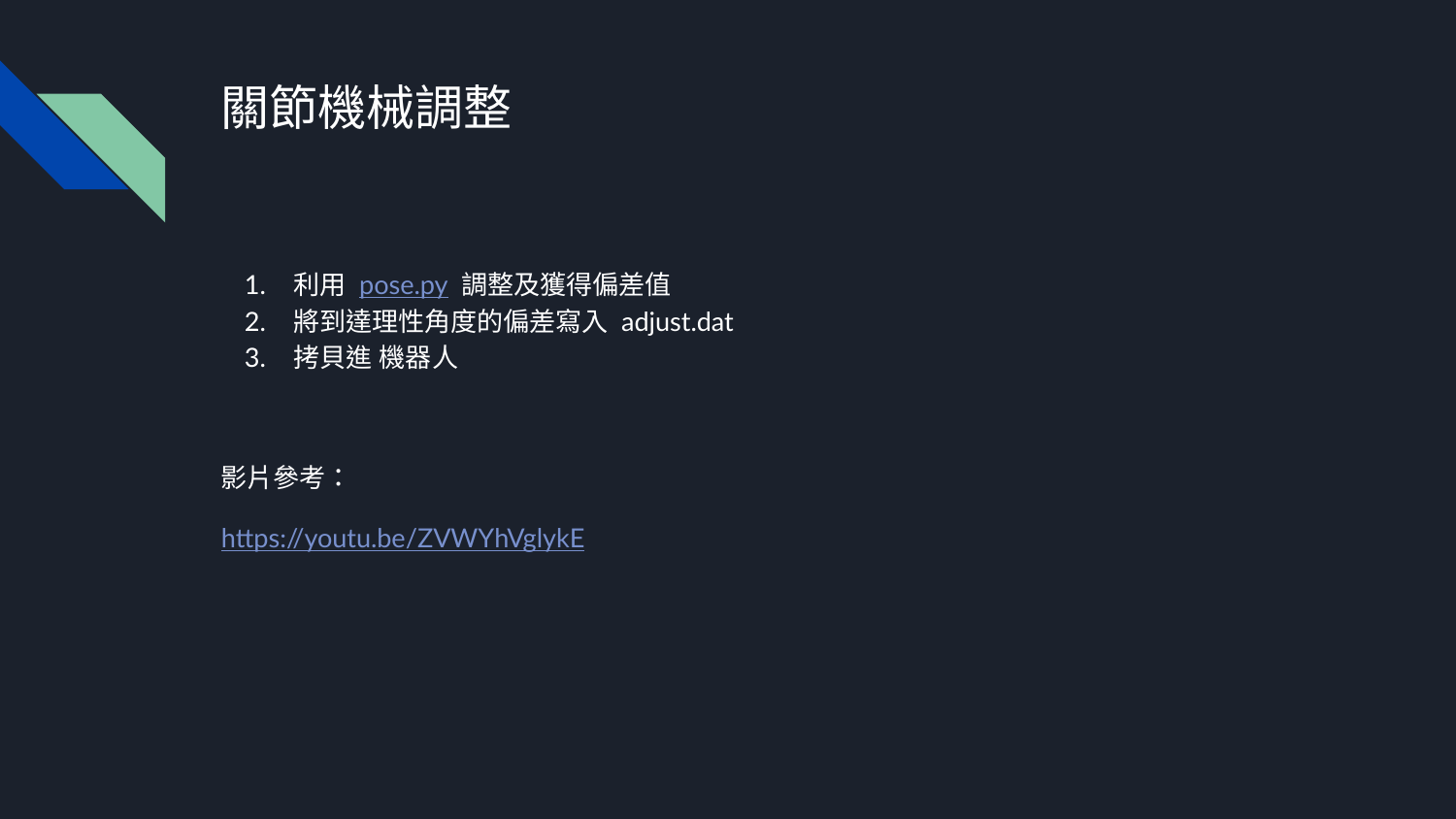

# 關節機械調整
利用 pose.py 調整及獲得偏差值
將到達理性角度的偏差寫入 adjust.dat
拷貝進 機器人

影片參考：
https://youtu.be/ZVWYhVglykE